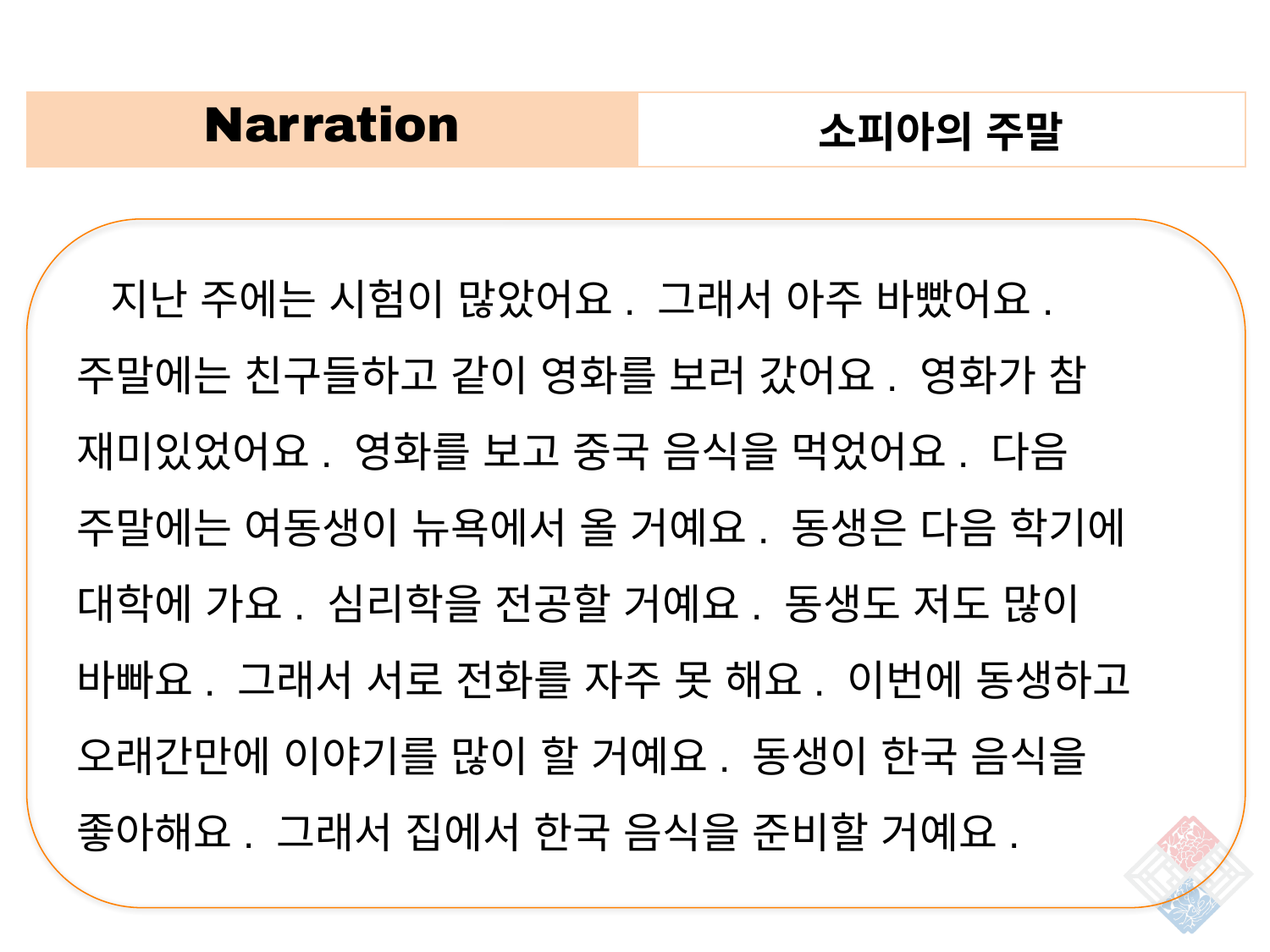

| Narration | 소피아의 주말 |
| --- | --- |

  지난 주에는 시험이 많았어요. 그래서 아주 바빴어요. 주말에는 친구들하고 같이 영화를 보러 갔어요. 영화가 참 재미있었어요. 영화를 보고 중국 음식을 먹었어요. 다음 주말에는 여동생이 뉴욕에서 올 거예요. 동생은 다음 학기에 대학에 가요. 심리학을 전공할 거예요. 동생도 저도 많이 바빠요. 그래서 서로 전화를 자주 못 해요. 이번에 동생하고 오래간만에 이야기를 많이 할 거예요. 동생이 한국 음식을 좋아해요. 그래서 집에서 한국 음식을 준비할 거예요.